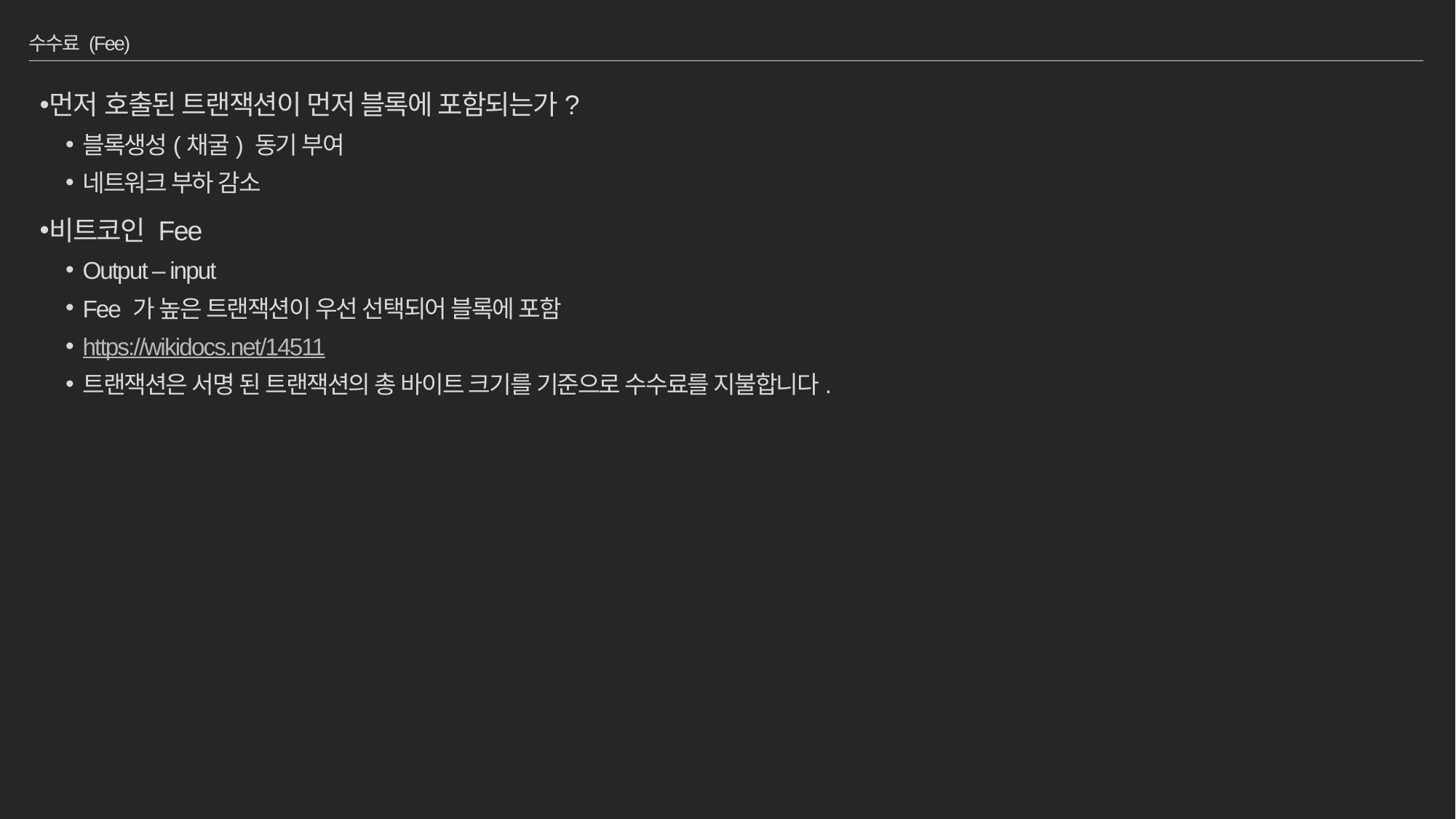

# 수수료 (Fee)
먼저 호출된 트랜잭션이 먼저 블록에 포함되는가?
블록생성(채굴) 동기 부여
네트워크 부하 감소
비트코인 Fee
Output – input
Fee 가 높은 트랜잭션이 우선 선택되어 블록에 포함
https://wikidocs.net/14511
트랜잭션은 서명 된 트랜잭션의 총 바이트 크기를 기준으로 수수료를 지불합니다.